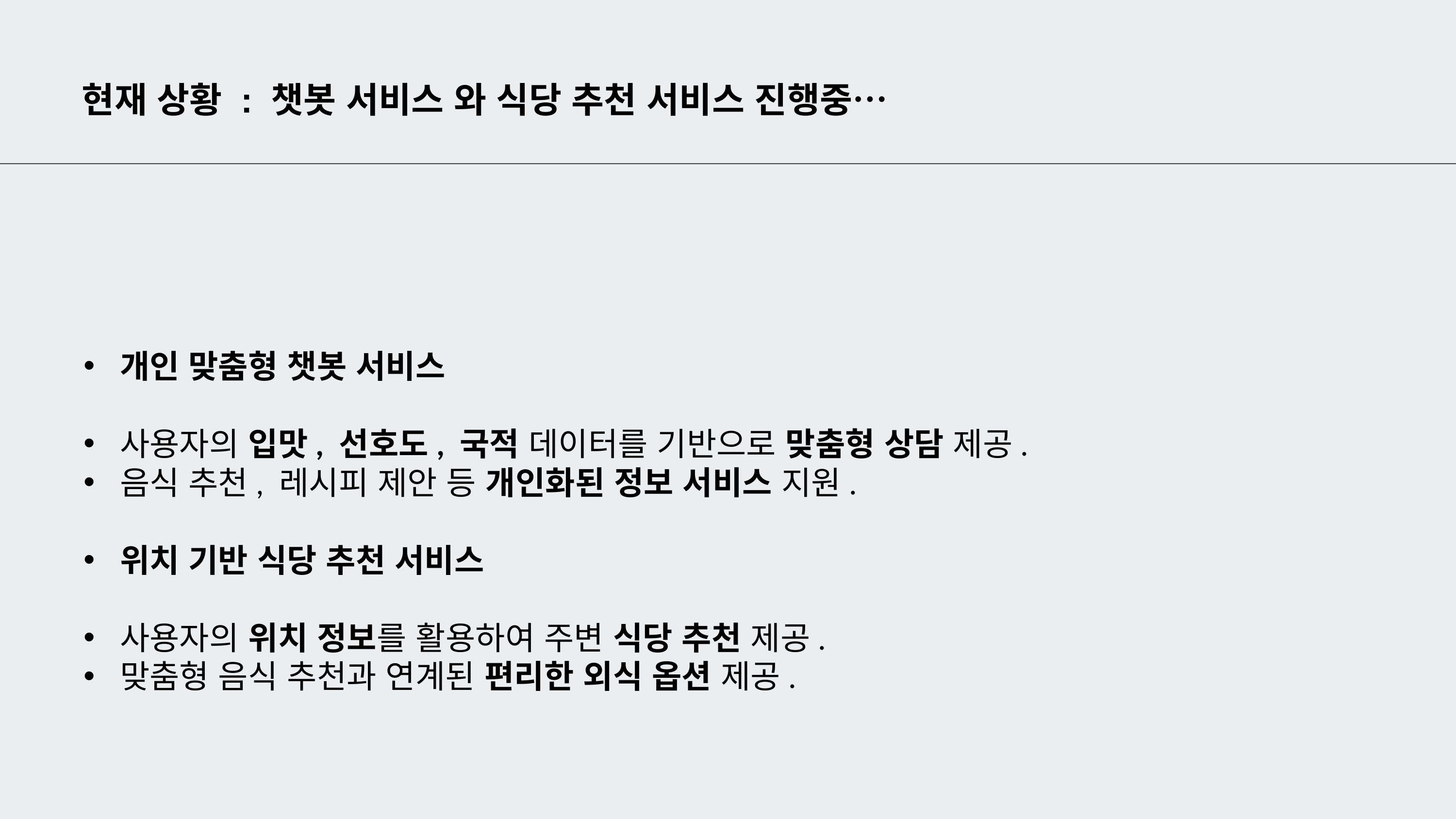

현재 상황 : 챗봇 서비스 와 식당 추천 서비스 진행중…

개인 맞춤형 챗봇 서비스

사용자의 입맛, 선호도, 국적 데이터를 기반으로 맞춤형 상담 제공.
음식 추천, 레시피 제안 등 개인화된 정보 서비스 지원.

위치 기반 식당 추천 서비스

사용자의 위치 정보를 활용하여 주변 식당 추천 제공.
맞춤형 음식 추천과 연계된 편리한 외식 옵션 제공.